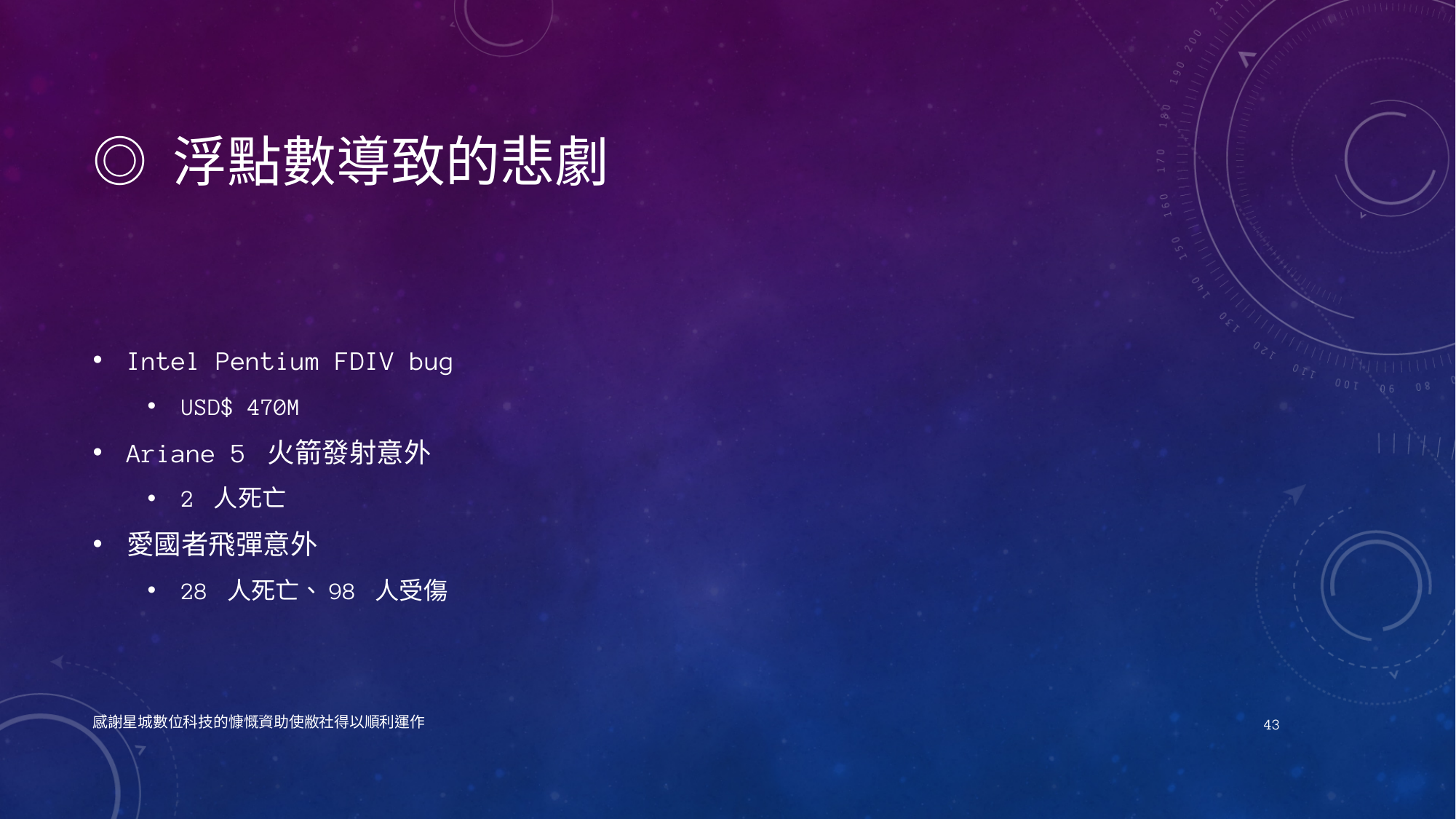

# ◎ 浮點數導致的悲劇
Intel Pentium FDIV bug
USD$ 470M
Ariane 5 火箭發射意外
2 人死亡
愛國者飛彈意外
28 人死亡、98 人受傷
感謝星城數位科技的慷慨資助使敝社得以順利運作
43